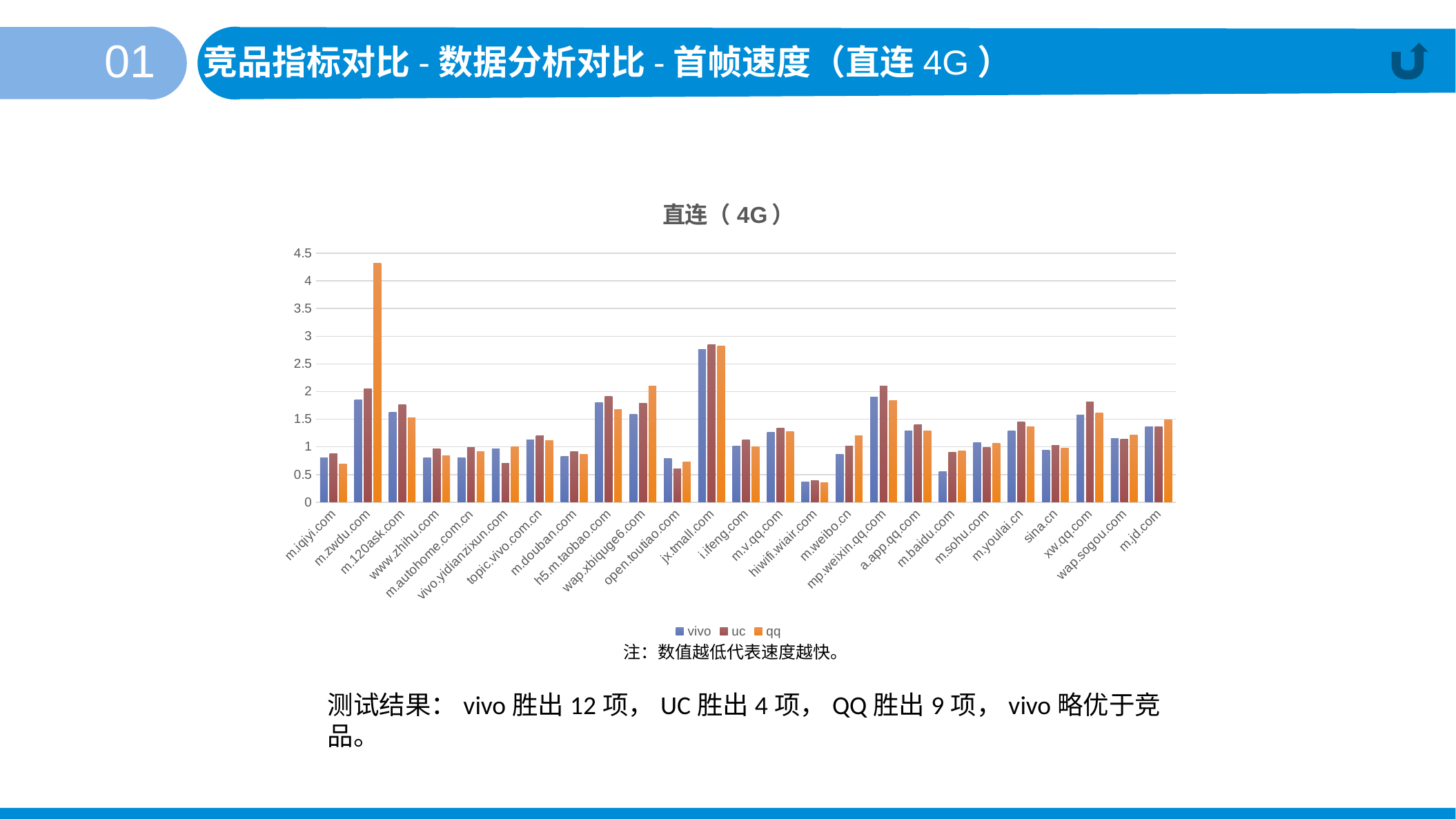

01

竞品指标对比-数据分析对比-首帧速度（直连4G）

### Chart: 直连（4G）

| Category | vivo | uc | qq |
|---|---|---|---|
| m.iqiyi.com | 0.8081482 | 0.8822222 | 0.694814733333333 |
| m.zwdu.com | 1.84444444444444 | 2.05277777777778 | 4.32222222222222 |
| m.120ask.com | 1.622962 | 1.75714214285714 | 1.53076846153846 |
| www.zhihu.com | 0.801851833333333 | 0.962037166666667 | 0.8422222 |
| m.autohome.com.cn | 0.807142714285714 | 0.9855556 | 0.919259333333333 |
| vivo.yidianzixun.com | 0.968253071428571 | 0.705925933333333 | 1.00427284615385 |
| topic.vivo.com.cn | 1.130555 | 1.20396771428571 | 1.10854792307692 |
| m.douban.com | 0.8309525 | 0.912698142857143 | 0.859523857142857 |
| h5.m.taobao.com | 1.79999866666667 | 1.91358 | 1.67870333333333 |
| wap.xbiquge6.com | 1.59333266666667 | 1.7902775 | 2.101482 |
| open.toutiao.com | 0.7896825 | 0.600740733333333 | 0.728148133333333 |
| jx.tmall.com | 2.75629733333333 | 2.85317428571429 | 2.81984142857143 |
| i.ifeng.com | 1.01349064285714 | 1.1288889 | 0.996031571428571 |
| m.v.qq.com | 1.26666714285714 | 1.33650714285714 | 1.28095 |
| hiwifi.wiair.com | 0.359999933333333 | 0.385925933333333 | 0.349629666666667 |
| m.weibo.cn | 0.869231 | 1.01111016666667 | 1.20158785714286 |
| mp.weixin.qq.com | 1.89761928571429 | 2.10000066666667 | 1.838518 |
| a.app.qq.com | 1.29111133333333 | 1.405555 | 1.29047571428571 |
| m.baidu.com | 0.547618928571429 | 0.8955554 | 0.925925533333333 |
| m.sohu.com | 1.07037025 | 0.9866666 | 1.06740773333333 |
| m.youlai.cn | 1.29333266666667 | 1.44740733333333 | 1.35925933333333 |
| sina.cn | 0.945453909090909 | 1.0305545 | 0.979364785714286 |
| xw.qq.com | 1.58015857142857 | 1.81407333333333 | 1.615556 |
| wap.sogou.com | 1.15555533333333 | 1.14148133333333 | 1.21407266666667 |
| m.jd.com | 1.36581230769231 | 1.36527625 | 1.48889 |
注：数值越低代表速度越快。
测试结果：vivo胜出12项，UC胜出4项，QQ胜出9项，vivo略优于竞品。